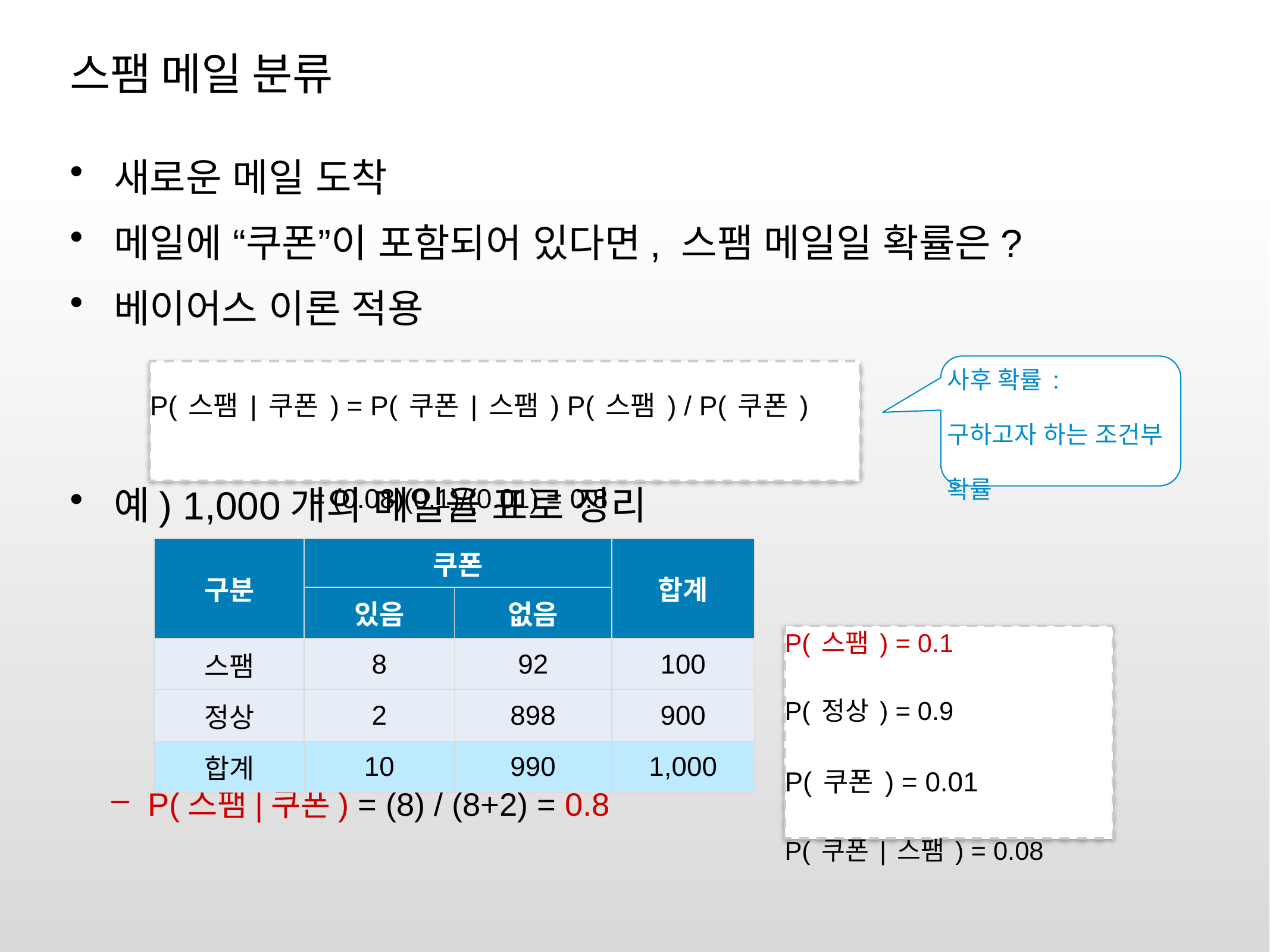

# 스팸 메일 분류
새로운 메일 도착
메일에 “쿠폰”이 포함되어 있다면, 스팸 메일일 확률은?
베이어스 이론 적용

예) 1,000개의 메일을 표로 정리

P(스팸|쿠폰) = (8) / (8+2) = 0.8
사후 확률:
구하고자 하는 조건부 확률

P(스팸|쿠폰) = P(쿠폰|스팸) P(스팸) / P(쿠폰)
                     = (0.08)(0.1)/(0.01) = 0.8

| 구분 | 쿠폰 |  | 합계 |
| --- | --- | --- | --- |
|  | 있음 | 없음 |  |
| 스팸 | 8 | 92 | 100 |
| 정상 | 2 | 898 | 900 |
| 합계 | 10 | 990 | 1,000 |
P(스팸) = 0.1
P(정상) = 0.9
P(쿠폰) = 0.01
P(쿠폰|스팸) = 0.08

250